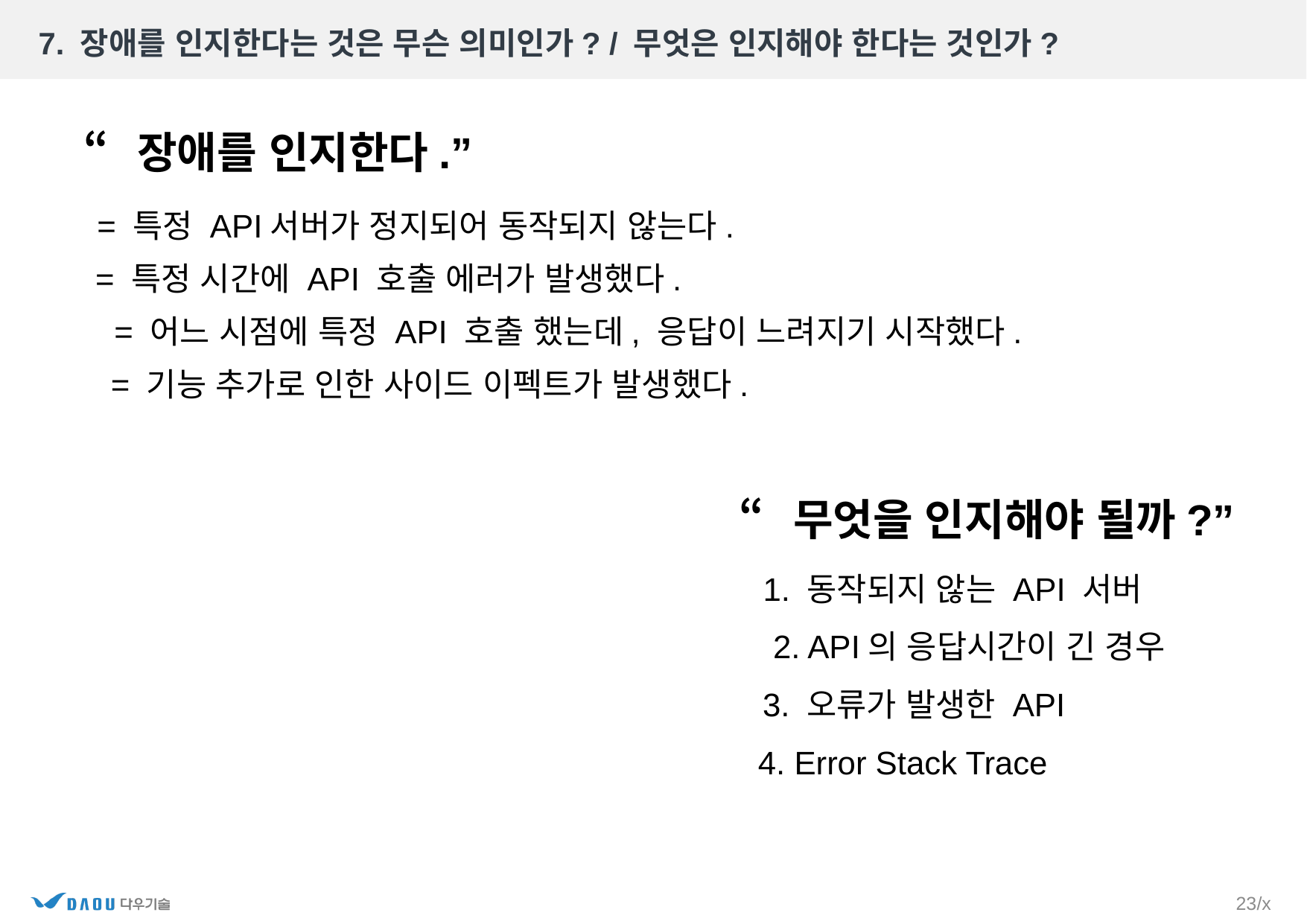

# 7. 장애를 인지한다는 것은 무슨 의미인가? / 무엇은 인지해야 한다는 것인가?
“장애를 인지한다.”
= 특정 API서버가 정지되어 동작되지 않는다.
= 특정 시간에 API 호출 에러가 발생했다.
= 어느 시점에 특정 API 호출 했는데, 응답이 느려지기 시작했다.
= 기능 추가로 인한 사이드 이펙트가 발생했다.
“무엇을 인지해야 될까?”
1. 동작되지 않는 API 서버
2. API의 응답시간이 긴 경우
3. 오류가 발생한 API
4. Error Stack Trace